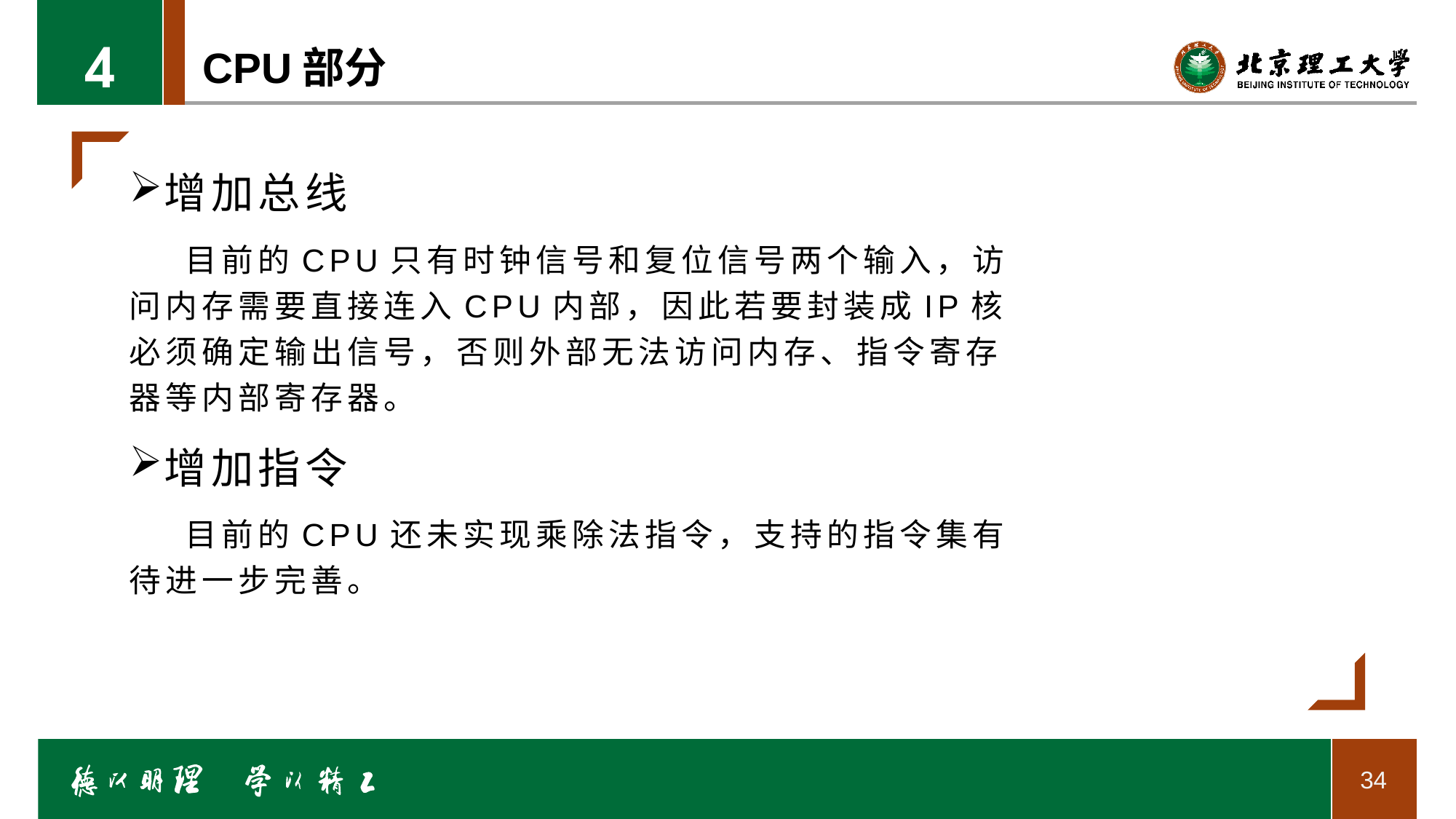

4
# CPU部分

增加总线
目前的CPU只有时钟信号和复位信号两个输入，访问内存需要直接连入CPU内部，因此若要封装成IP核必须确定输出信号，否则外部无法访问内存、指令寄存器等内部寄存器。
增加指令
目前的CPU还未实现乘除法指令，支持的指令集有待进一步完善。